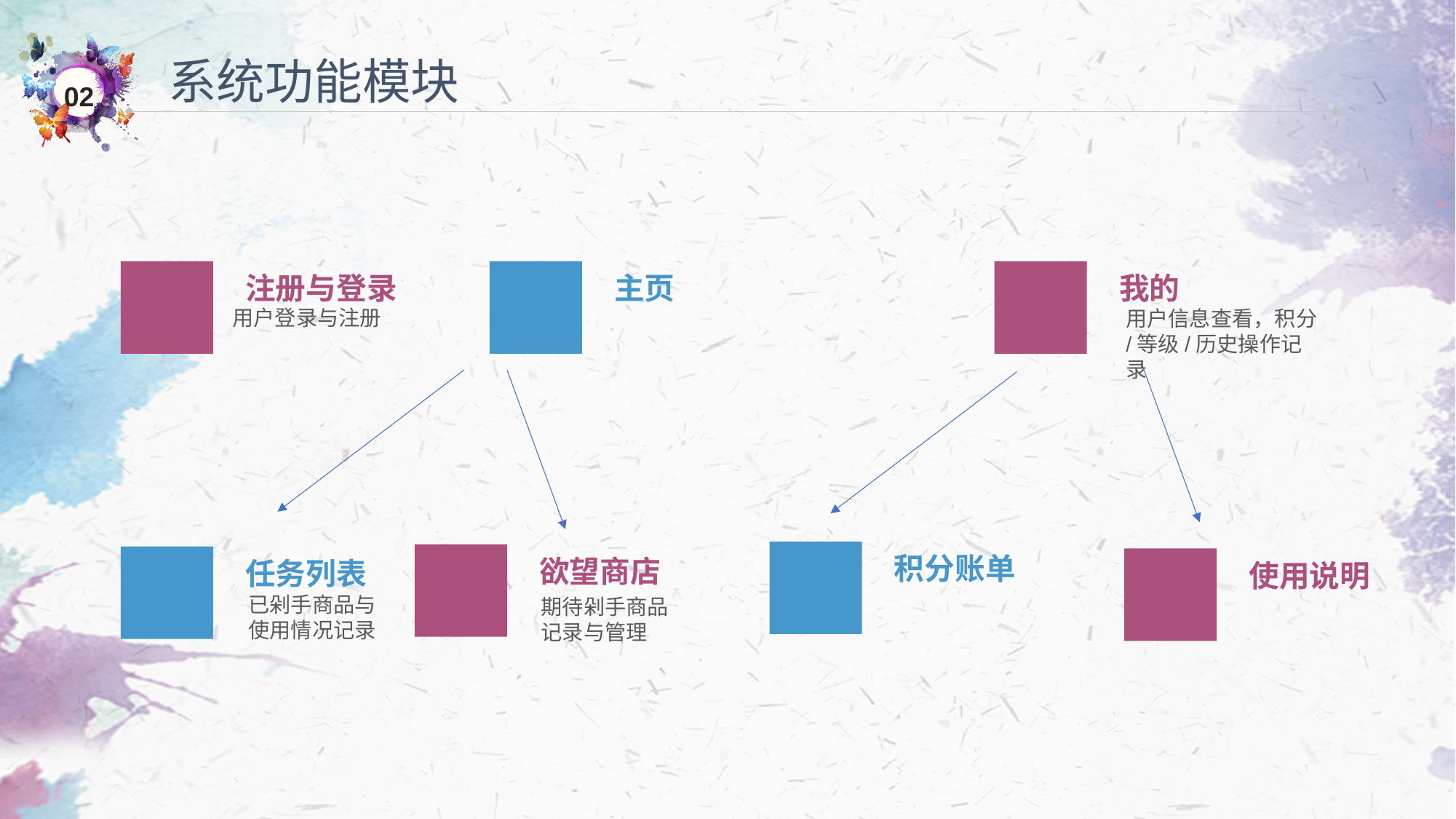

系统功能模块
注册与登录

主页

我的

用户登录与注册
用户信息查看，积分/等级/历史操作记录
积分账单

欲望商店

任务列表

使用说明

已剁手商品与使用情况记录
期待剁手商品记录与管理